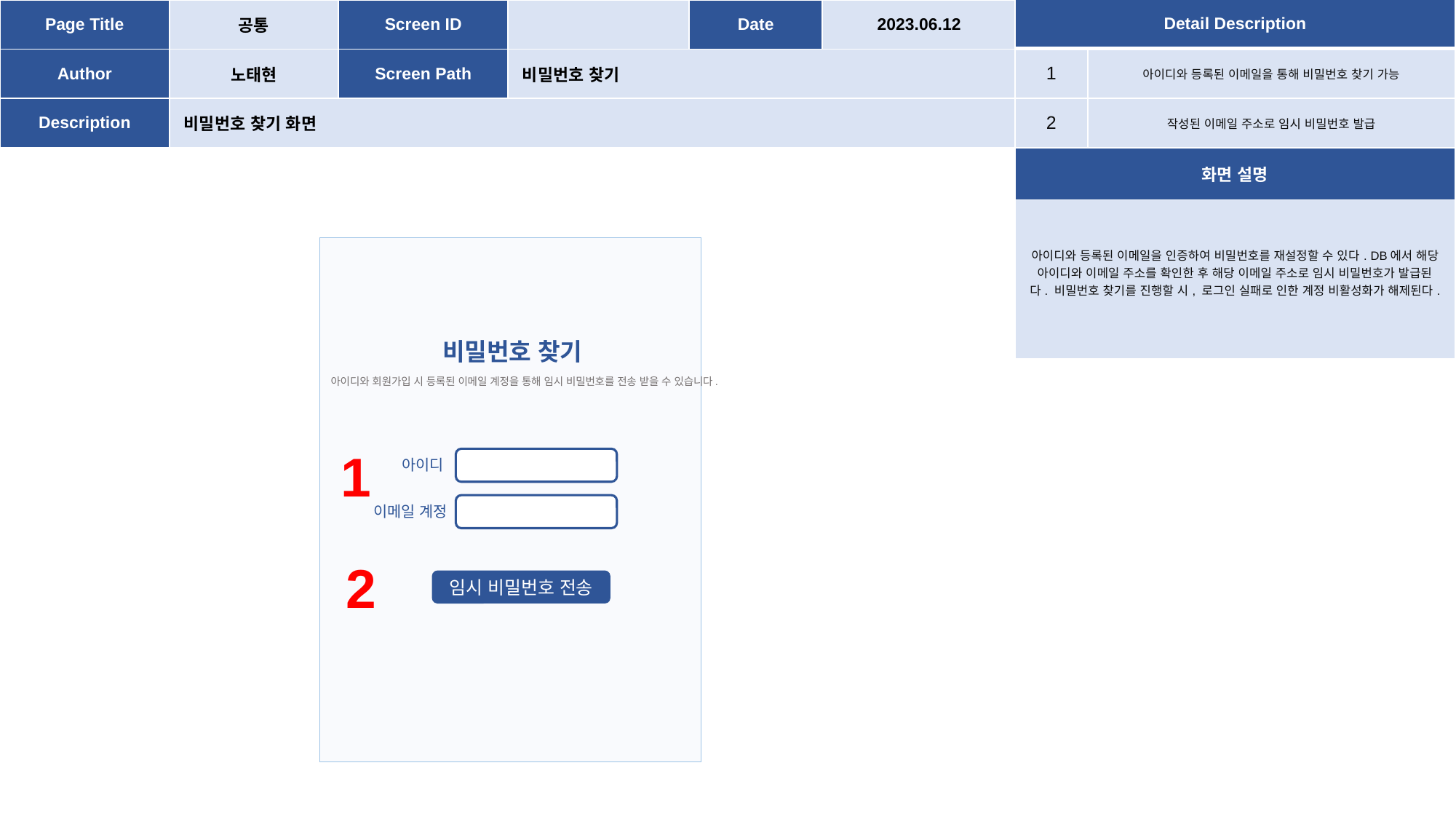

| Page Title | 공통 | Screen ID |  | Date | 2023.06.12 |
| --- | --- | --- | --- | --- | --- |
| Author | 노태현 | Screen Path | 비밀번호 찾기 |  |  |
| Description | 비밀번호 찾기 화면 |  |  |  |  |
| Detail Description |  |
| --- | --- |
| 1 | 아이디와 등록된 이메일을 통해 비밀번호 찾기 가능 |
| 2 | 작성된 이메일 주소로 임시 비밀번호 발급 |
| 화면 설명 |  |
| 아이디와 등록된 이메일을 인증하여 비밀번호를 재설정할 수 있다. DB에서 해당 아이디와 이메일 주소를 확인한 후 해당 이메일 주소로 임시 비밀번호가 발급된다. 비밀번호 찾기를 진행할 시, 로그인 실패로 인한 계정 비활성화가 해제된다. |  |

비밀번호 찾기
아이디와 회원가입 시 등록된 이메일 계정을 통해 임시 비밀번호를 전송 받을 수 있습니다.
1

아이디

이메일 계정
2
임시 비밀번호 전송